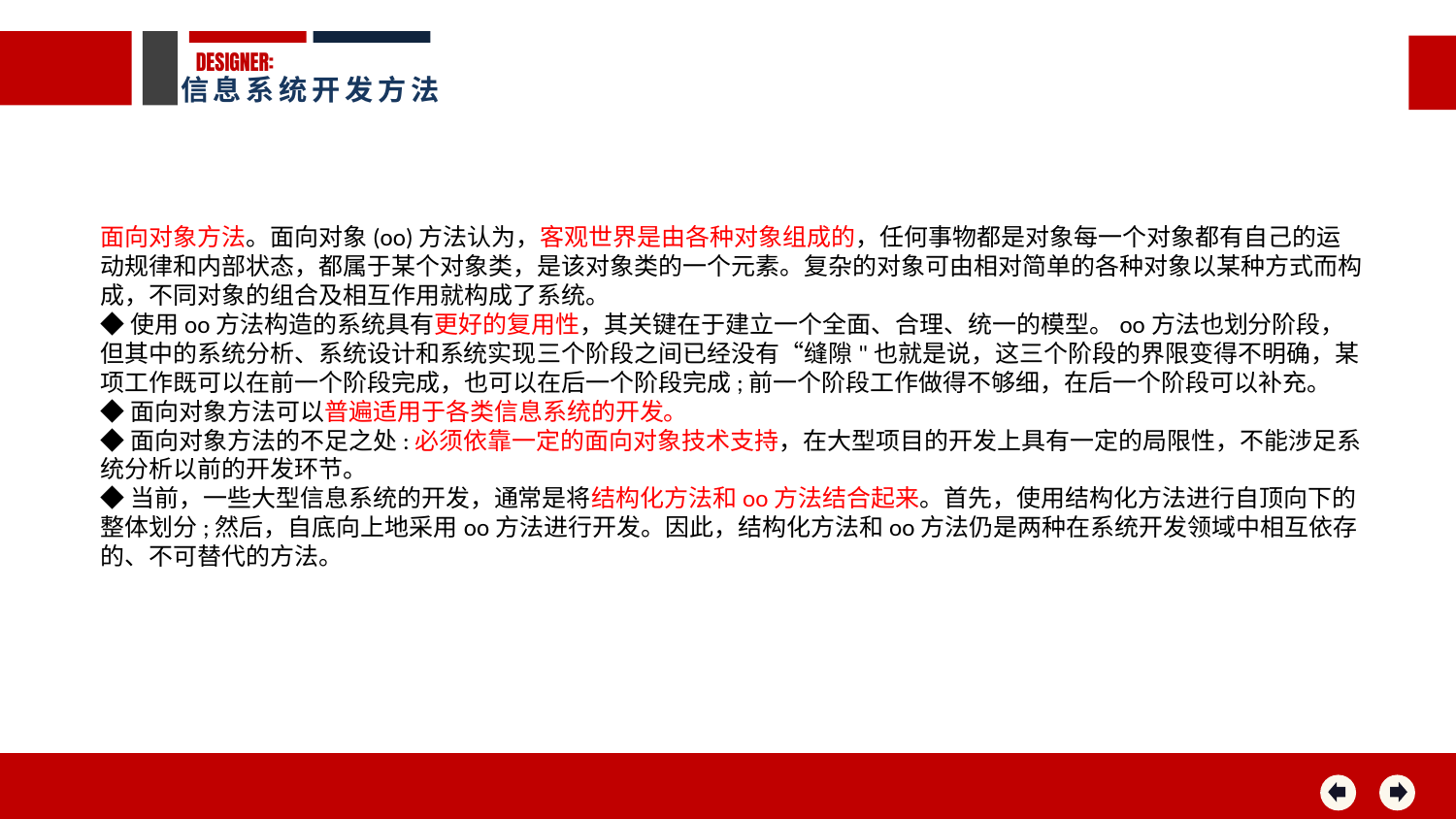

DESIGNER:
信息系统开发方法
面向对象方法。面向对象(oo)方法认为，客观世界是由各种对象组成的，任何事物都是对象每一个对象都有自己的运动规律和内部状态，都属于某个对象类，是该对象类的一个元素。复杂的对象可由相对简单的各种对象以某种方式而构成，不同对象的组合及相互作用就构成了系统。
◆使用oo方法构造的系统具有更好的复用性，其关键在于建立一个全面、合理、统一的模型。oo方法也划分阶段，但其中的系统分析、系统设计和系统实现三个阶段之间已经没有“缝隙"也就是说，这三个阶段的界限变得不明确，某项工作既可以在前一个阶段完成，也可以在后一个阶段完成;前一个阶段工作做得不够细，在后一个阶段可以补充。
◆面向对象方法可以普遍适用于各类信息系统的开发。
◆面向对象方法的不足之处:必须依靠一定的面向对象技术支持，在大型项目的开发上具有一定的局限性，不能涉足系统分析以前的开发环节。
◆当前，一些大型信息系统的开发，通常是将结构化方法和oo方法结合起来。首先，使用结构化方法进行自顶向下的整体划分;然后，自底向上地采用oo方法进行开发。因此，结构化方法和oo方法仍是两种在系统开发领域中相互依存的、不可替代的方法。